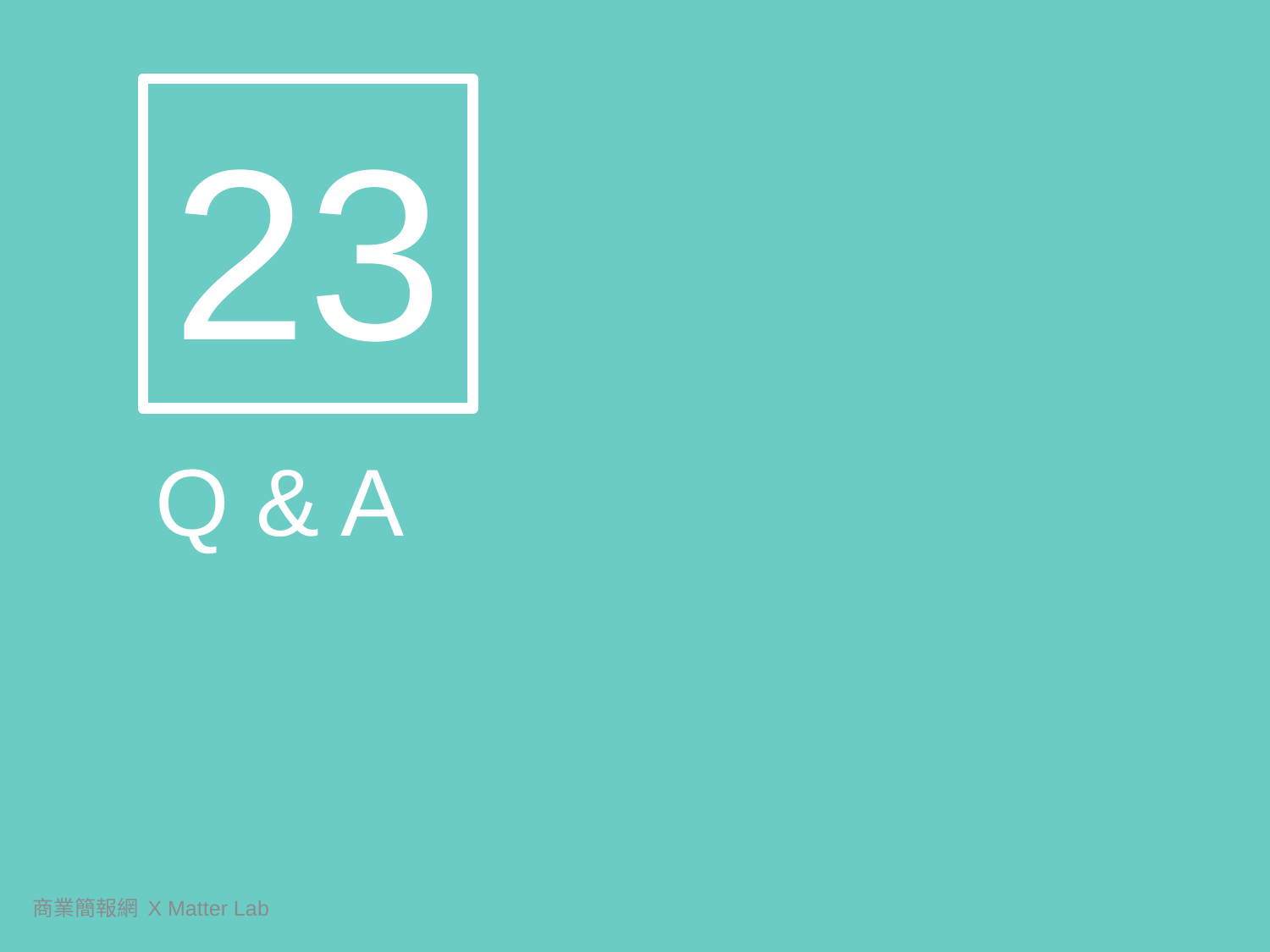

23
Q & A
商業簡報網 X Matter Lab
490